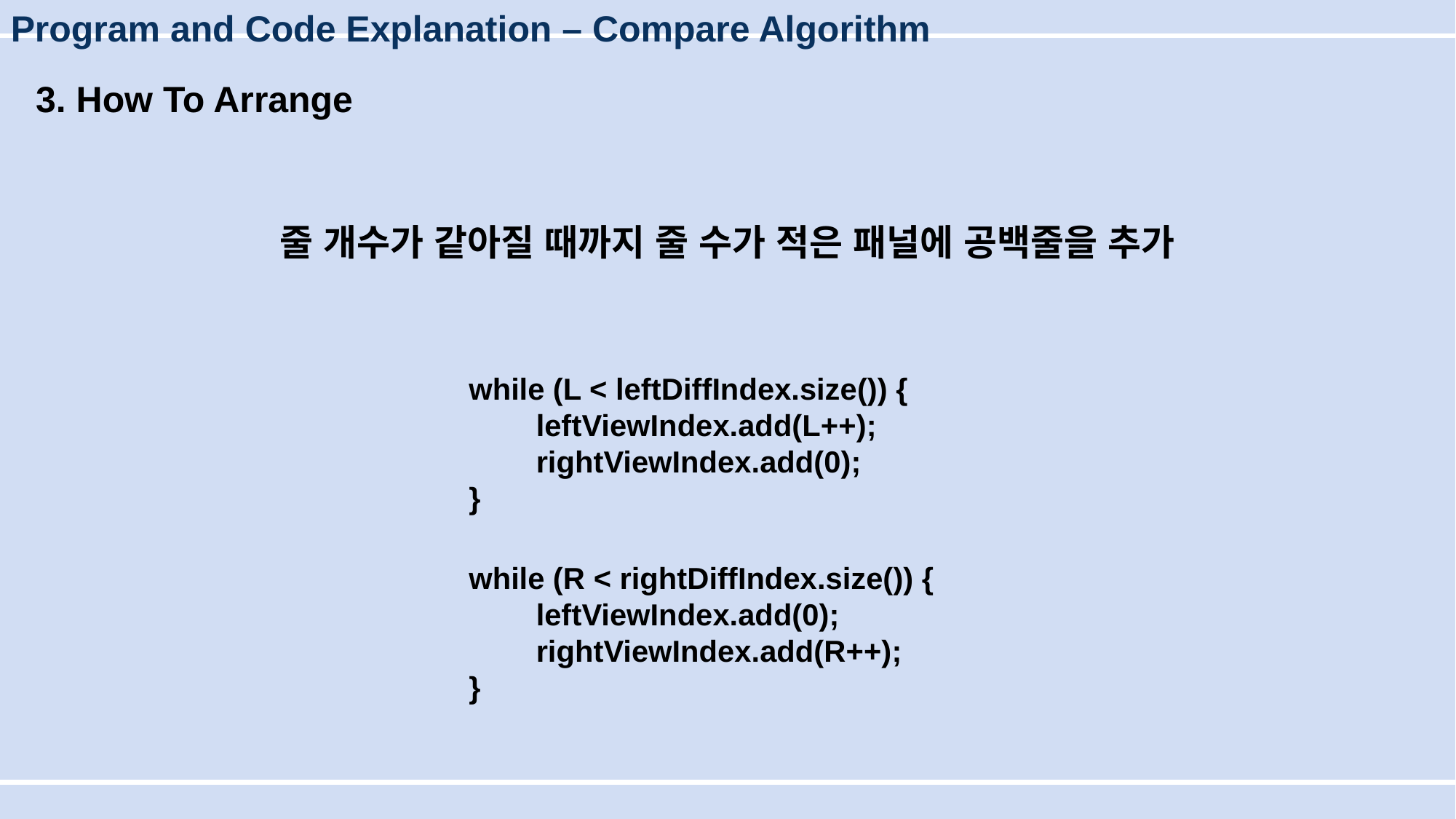

Program and Code Explanation – Compare Algorithm
3. How To Arrange
줄 개수가 같아질 때까지 줄 수가 적은 패널에 공백줄을 추가
     while (L < leftDiffIndex.size()) {
	leftViewIndex.add(L++);
	rightViewIndex.add(0);
     }
     while (R < rightDiffIndex.size()) {
	leftViewIndex.add(0);
	rightViewIndex.add(R++);
     }